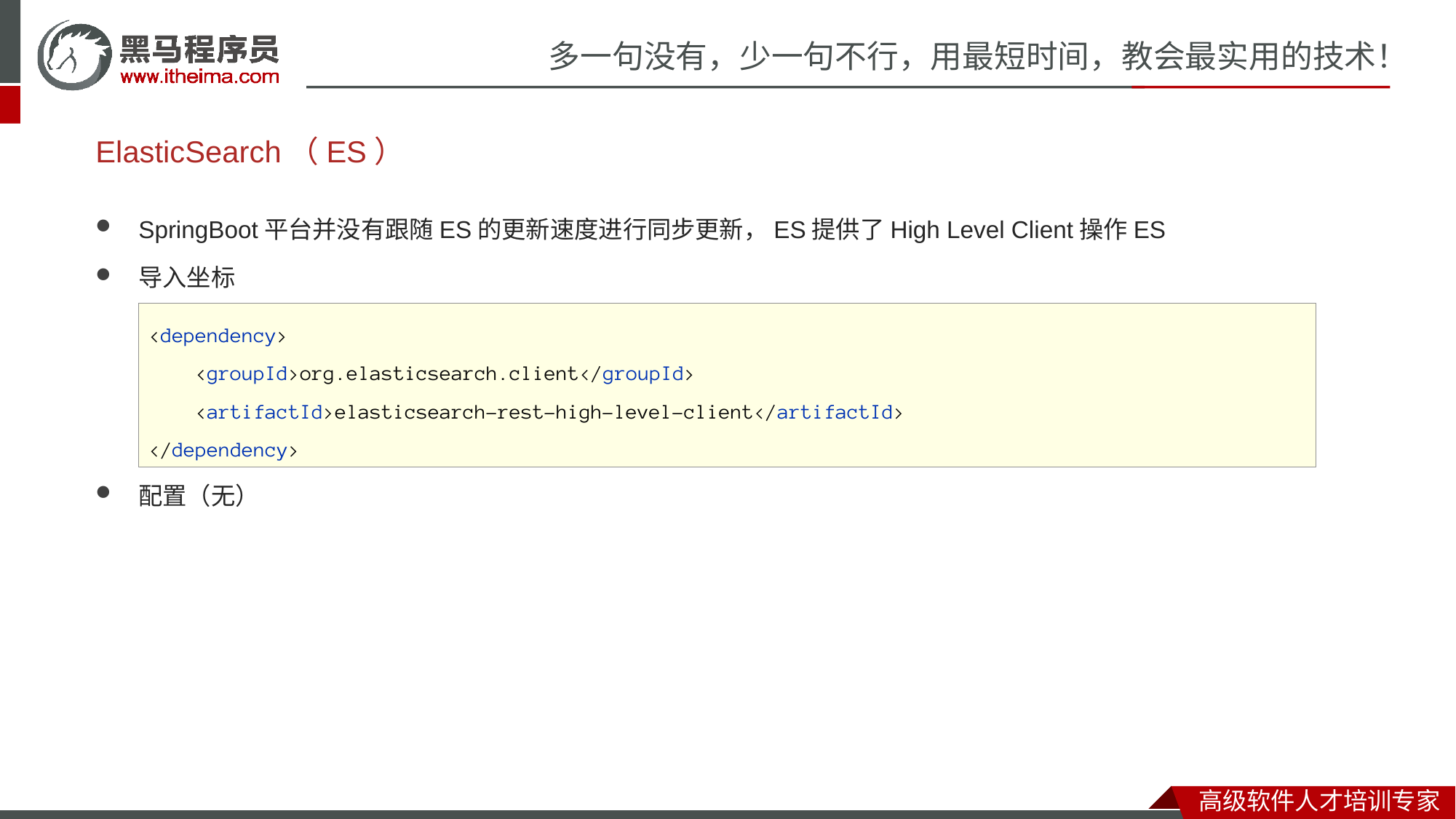

# ElasticSearch（ES）
SpringBoot平台并没有跟随ES的更新速度进行同步更新，ES提供了High Level Client操作ES
导入坐标

配置（无）

<dependency>
    <groupId>org.elasticsearch.client</groupId>
    <artifactId>elasticsearch-rest-high-level-client</artifactId>
</dependency>